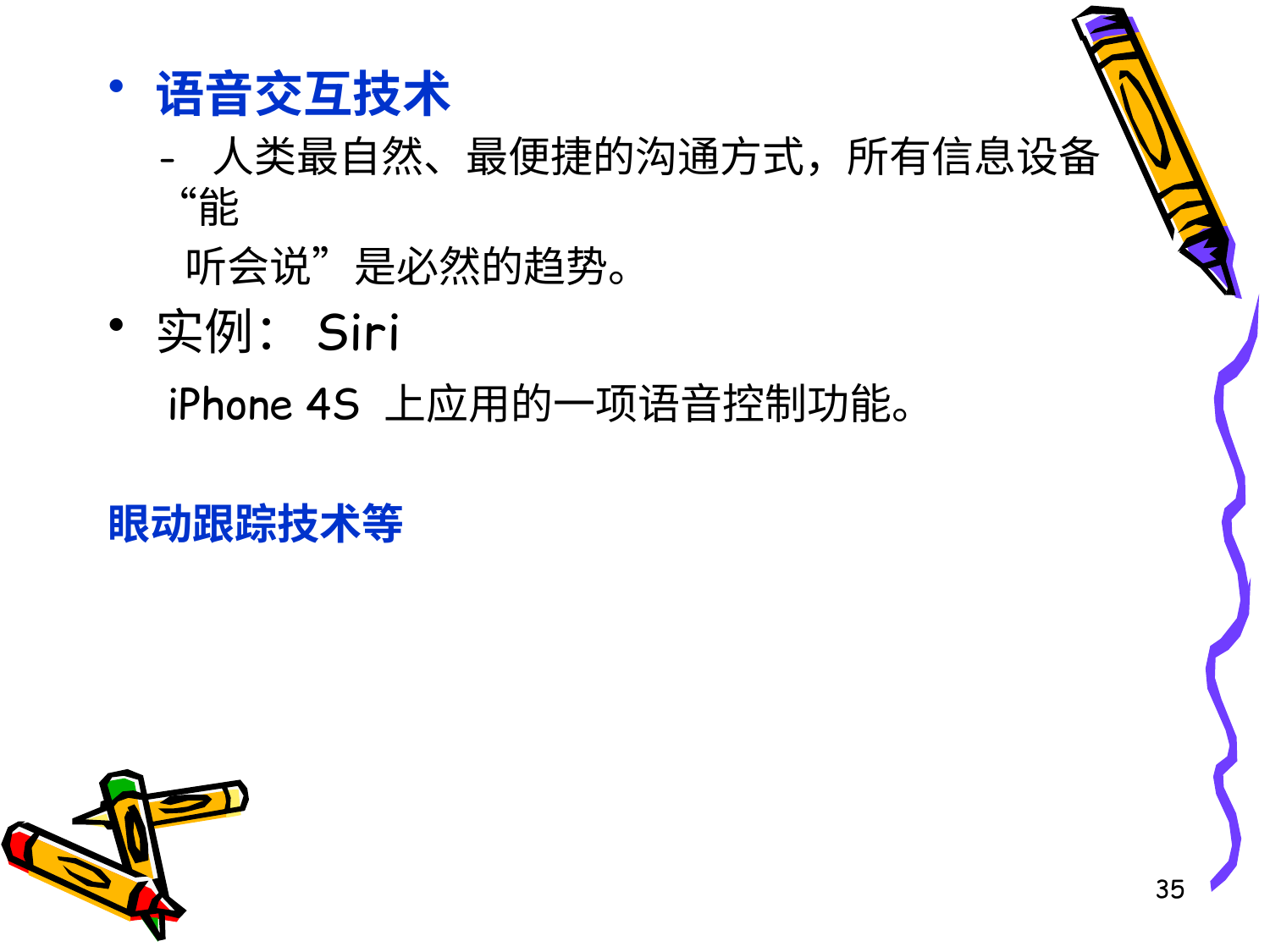

语音交互技术
    -  人类最自然、最便捷的沟通方式，所有信息设备“能
       听会说”是必然的趋势。
实例：Siri
    iPhone 4S 上应用的一项语音控制功能。

眼动跟踪技术等

35